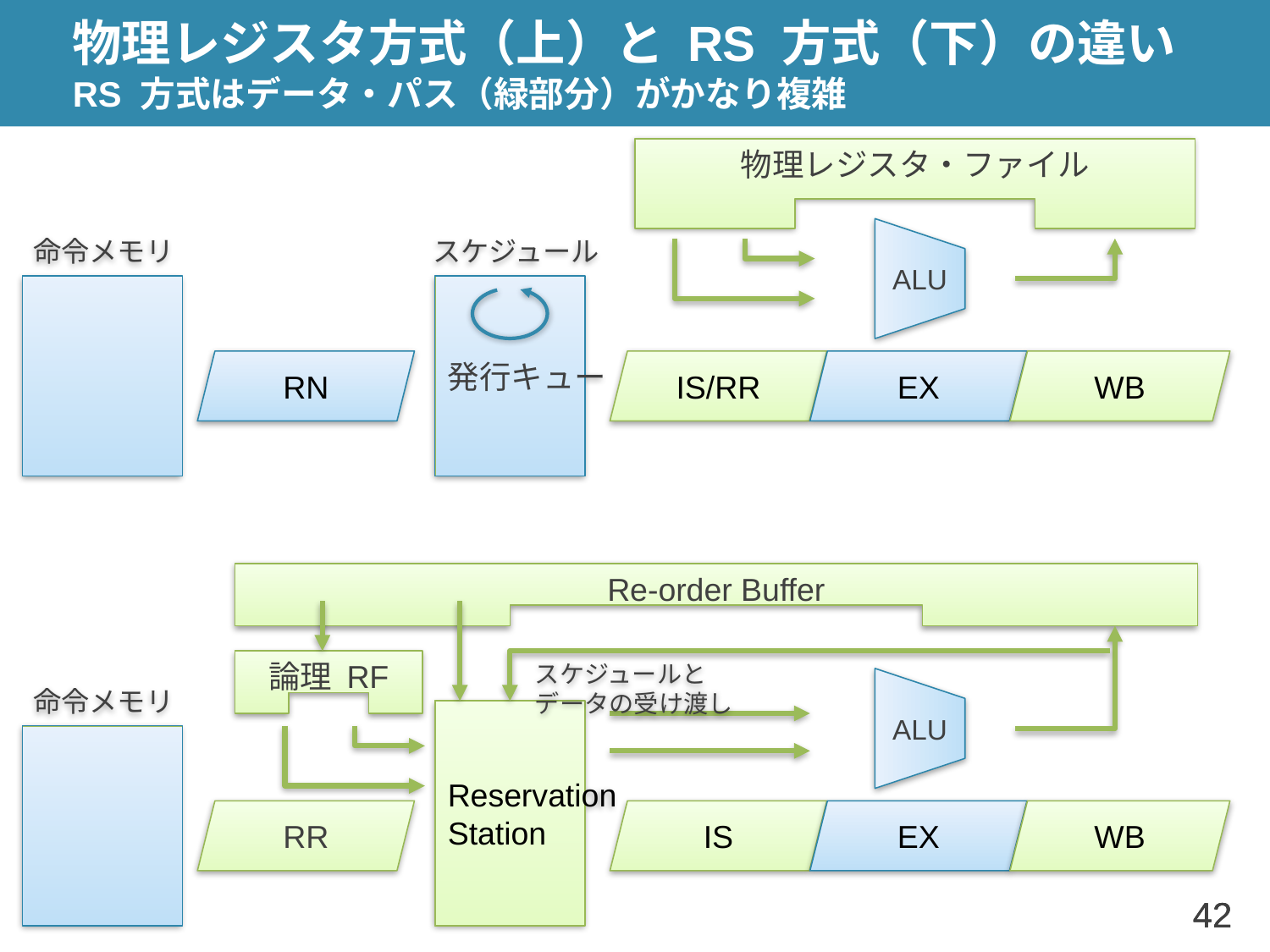

# 物理レジスタ方式（上）と RS 方式（下）の違い RS 方式はデータ・パス（緑部分）がかなり複雑
物理レジスタ・ファイル
命令メモリ
スケジュール
ALU

発行キュー

RN
IS/RR
EX
WB
Re-order Buffer

論理 RF
スケジュールと
データの受け渡し
命令メモリ
ALU
Reservation
Station

RR
IS
EX
WB